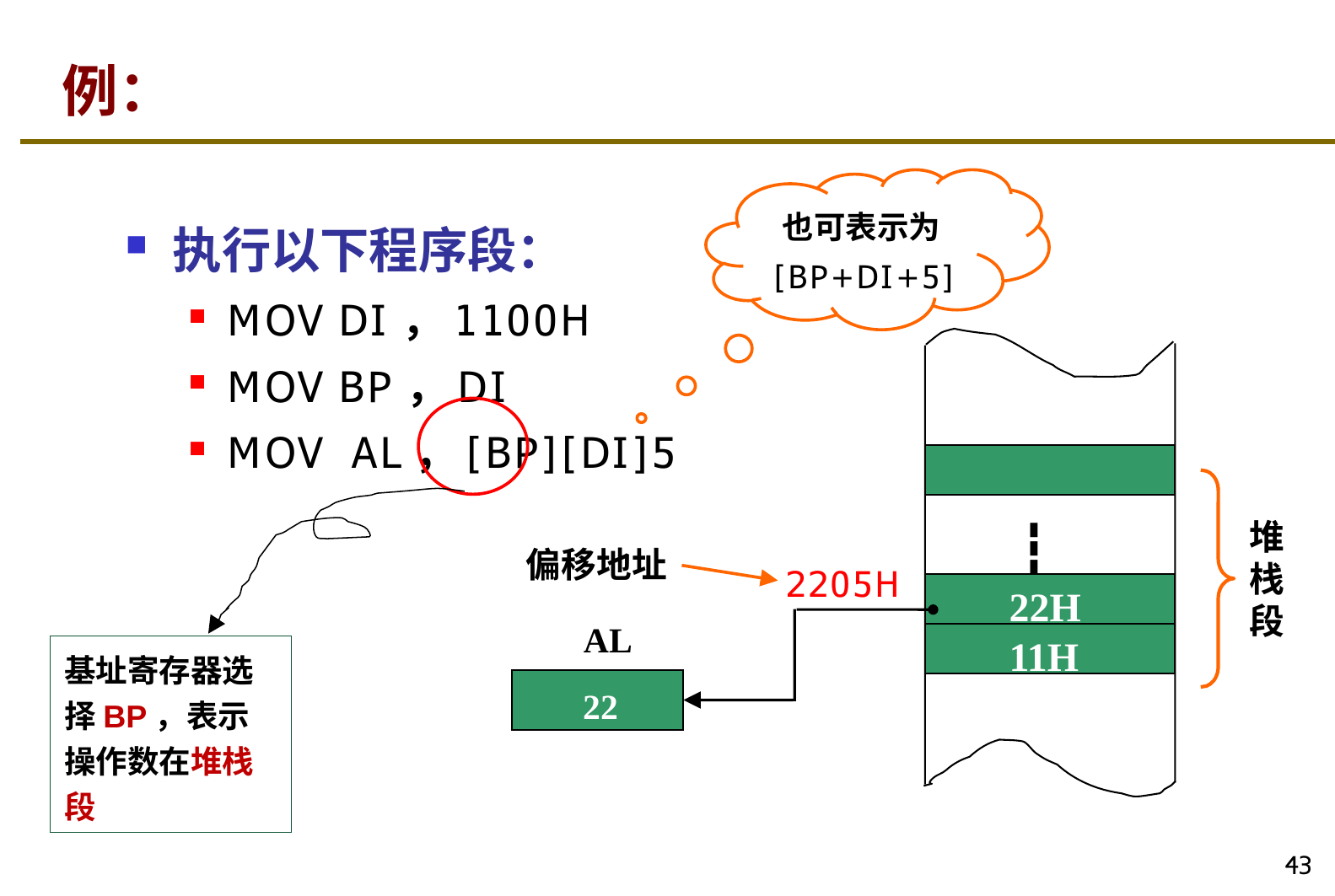

# 例：
也可表示为[BP+DI+5]
执行以下程序段：
MOV DI，1100H
MOV BP，DI
MOV  AL，[BP][DI]5

堆栈段
┇
偏移地址
2205H

22H

AL

11H
基址寄存器选择BP，表示操作数在堆栈段

22

43